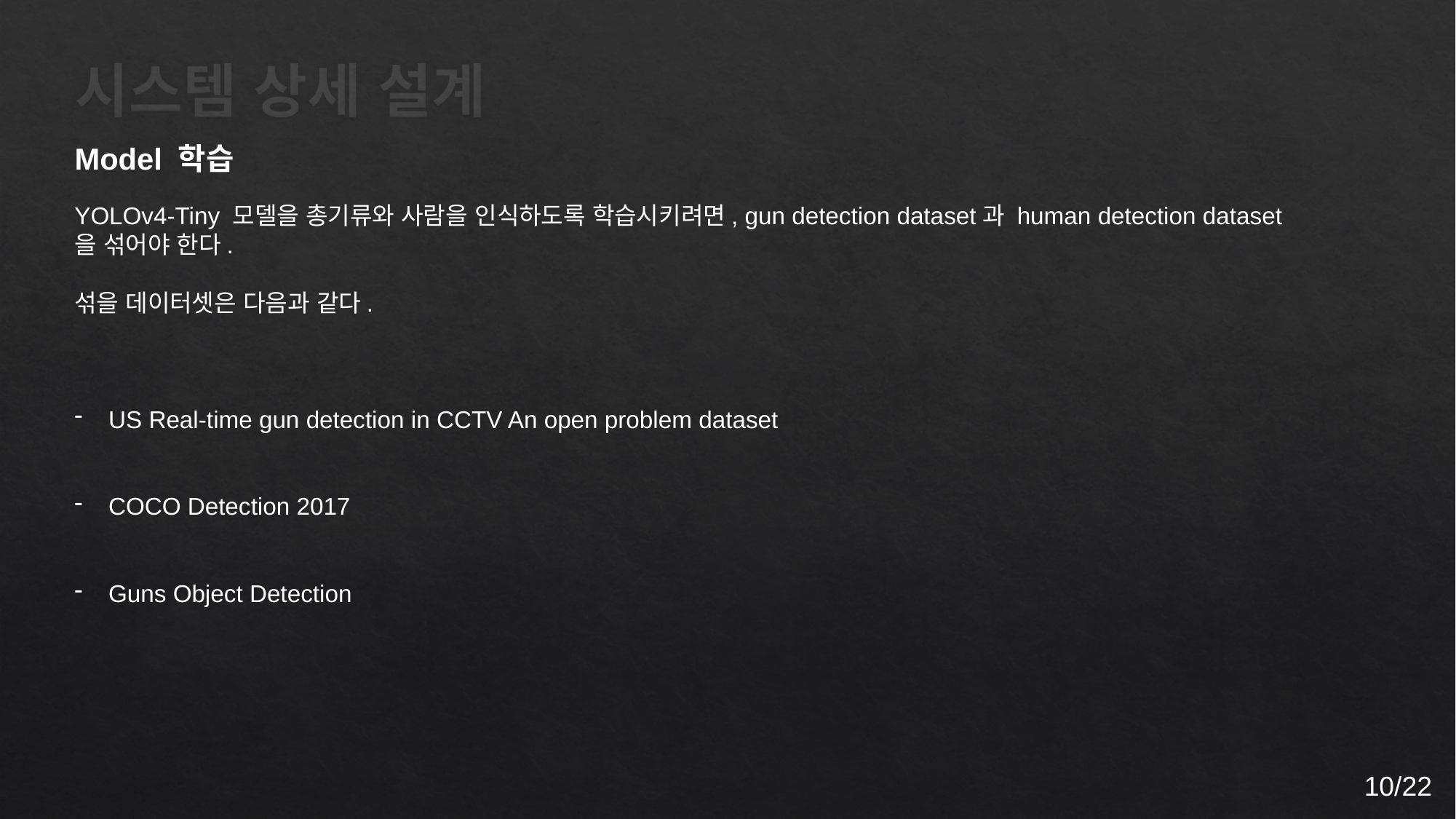

# 시스템 상세 설계
Model 학습
YOLOv4-Tiny 모델을 총기류와 사람을 인식하도록 학습시키려면, gun detection dataset과 human detection dataset을 섞어야 한다.

섞을 데이터셋은 다음과 같다.

US Real-time gun detection in CCTV An open problem dataset

COCO Detection 2017

Guns Object Detection

10/22